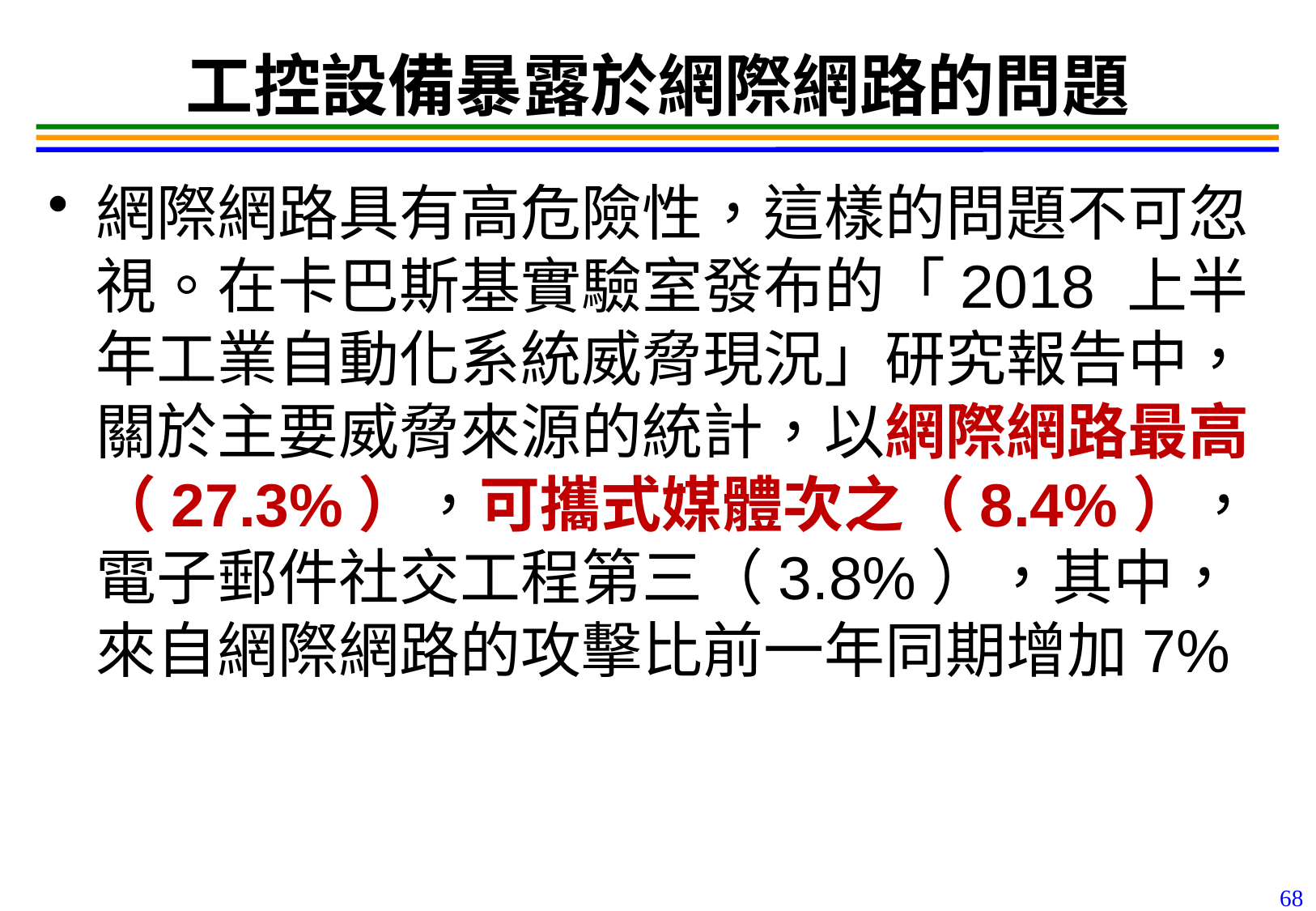

68
# 工控設備暴露於網際網路的問題
網際網路具有高危險性，這樣的問題不可忽視。在卡巴斯基實驗室發布的「2018 上半年工業自動化系統威脅現況」研究報告中，關於主要威脅來源的統計，以網際網路最高（27.3%），可攜式媒體次之（8.4%），電子郵件社交工程第三（3.8%），其中，來自網際網路的攻擊比前一年同期增加7%